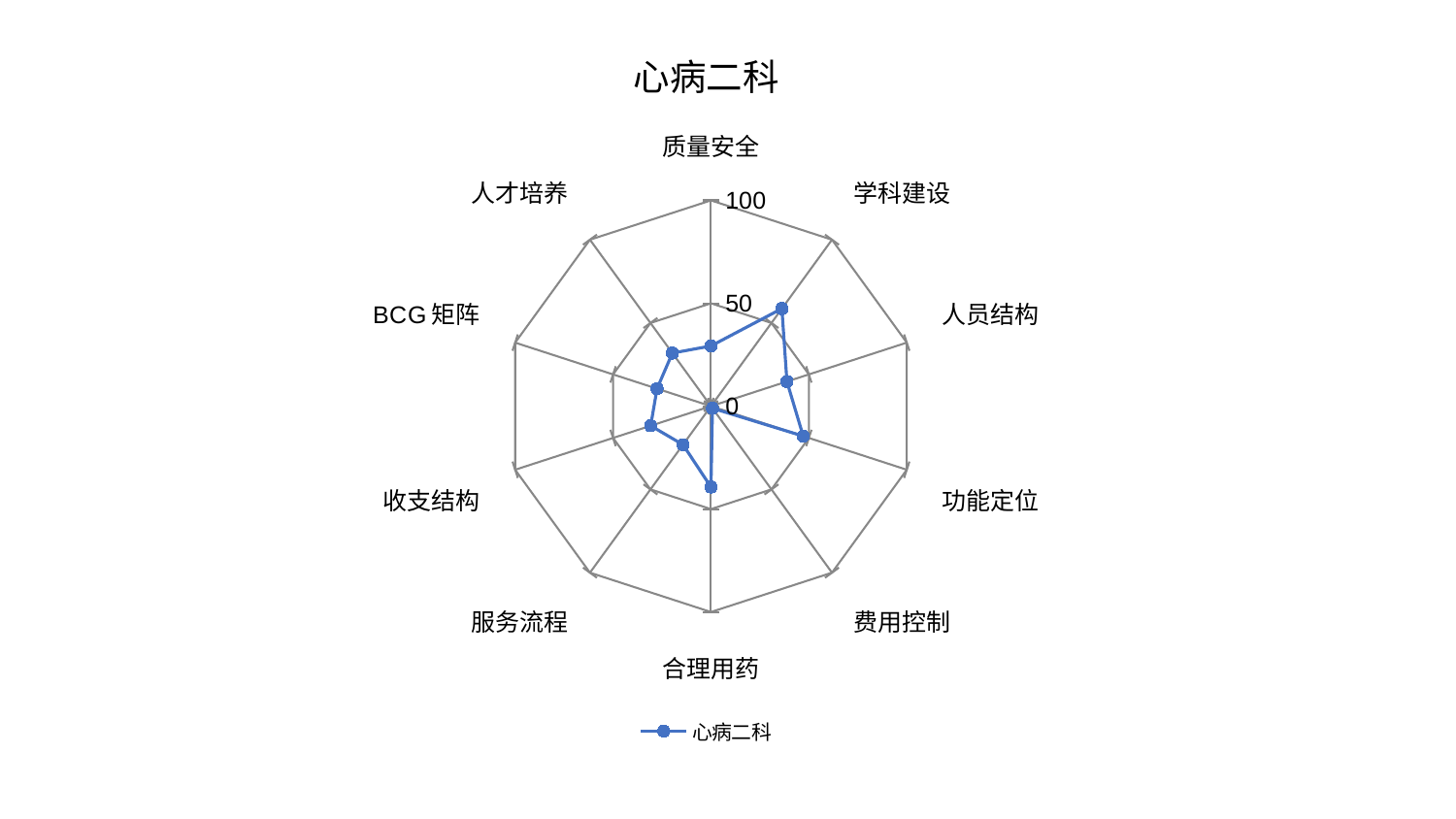

### Chart: 心病二科

| Category | 心病二科 |
|---|---|
| 质量安全 | 29.2688473024749 |
| 学科建设 | 58.62473047095359 |
| 人员结构 | 38.804187533753044 |
| 功能定位 | 47.10347665737041 |
| 费用控制 | 1.2669133324569517 |
| 合理用药 | 39.292063580516256 |
| 服务流程 | 23.145143915305262 |
| 收支结构 | 30.795354890910563 |
| BCG矩阵 | 27.54527653013396 |
| 人才培养 | 31.914331656475067 |
145